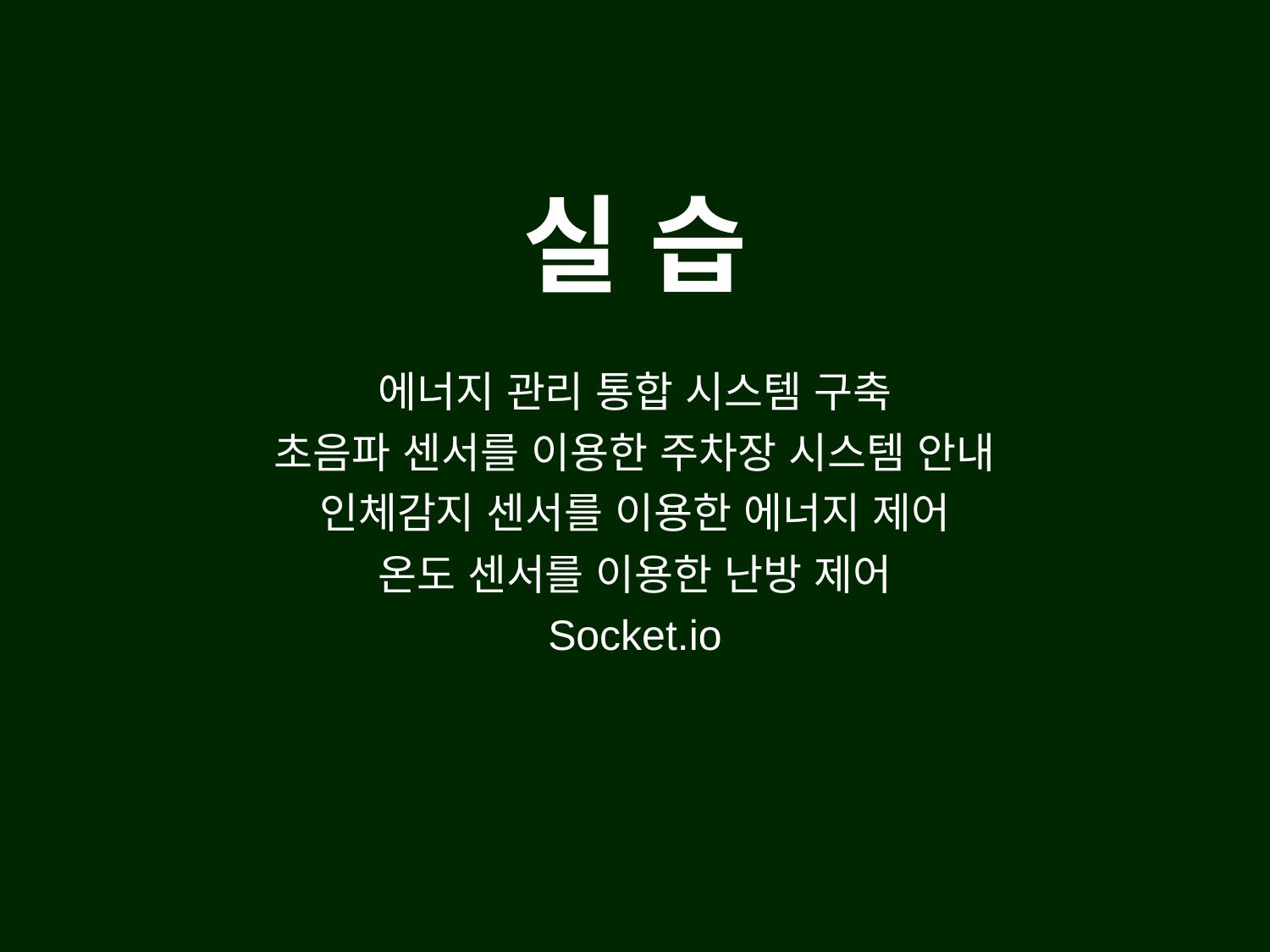

실 습
에너지 관리 통합 시스템 구축
초음파 센서를 이용한 주차장 시스템 안내
인체감지 센서를 이용한 에너지 제어
온도 센서를 이용한 난방 제어
Socket.io